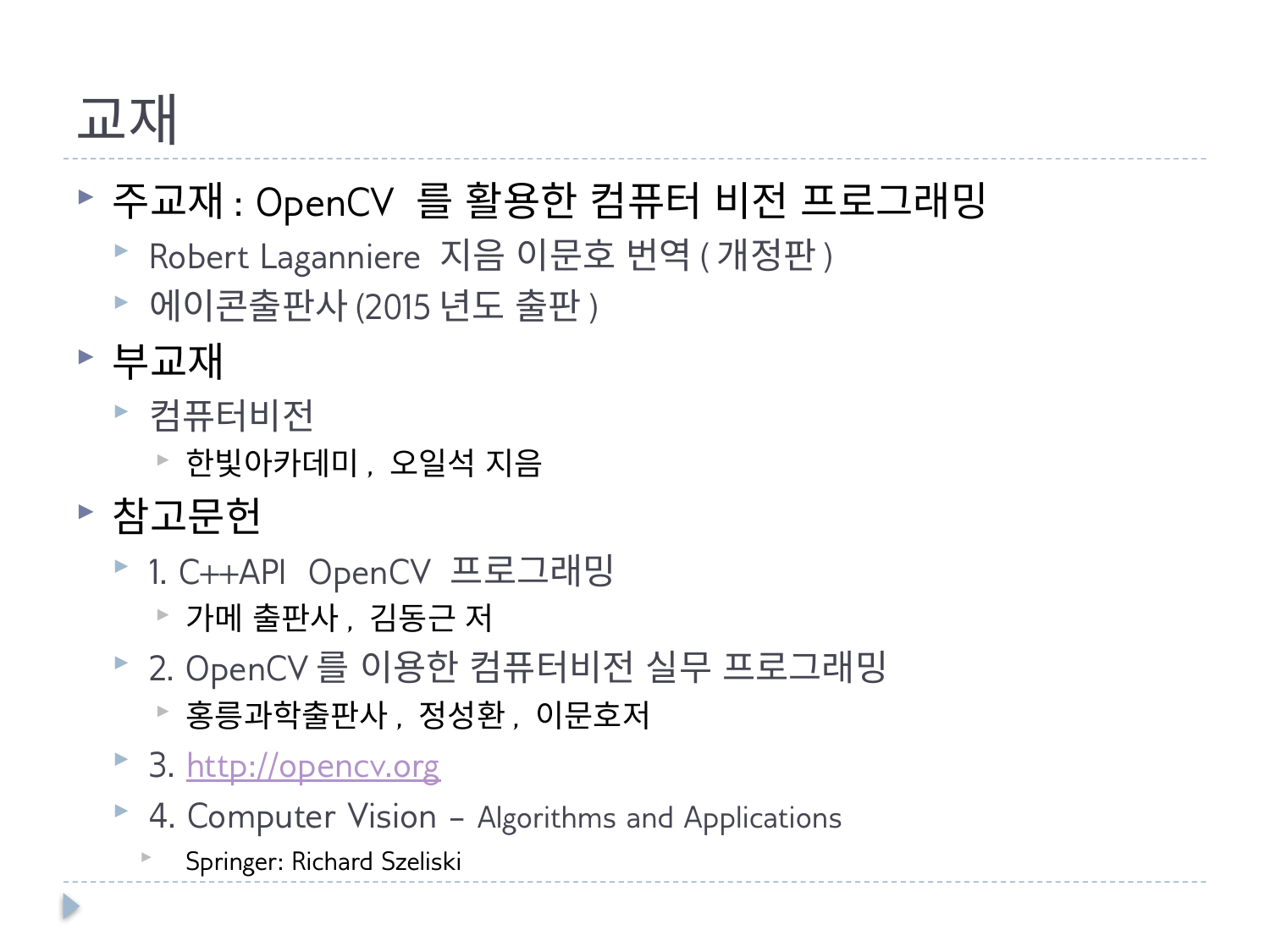

# 교재
주교재: OpenCV 를 활용한 컴퓨터 비전 프로그래밍
Robert Laganniere 지음 이문호 번역(개정판)
에이콘출판사(2015년도 출판)
부교재
컴퓨터비전
한빛아카데미, 오일석 지음
참고문헌
1. C++API  OpenCV 프로그래밍
가메 출판사, 김동근 저
2. OpenCV를 이용한 컴퓨터비전 실무 프로그래밍
홍릉과학출판사, 정성환, 이문호저
3. http://opencv.org
4. Computer Vision – Algorithms and Applications
Springer: Richard Szeliski